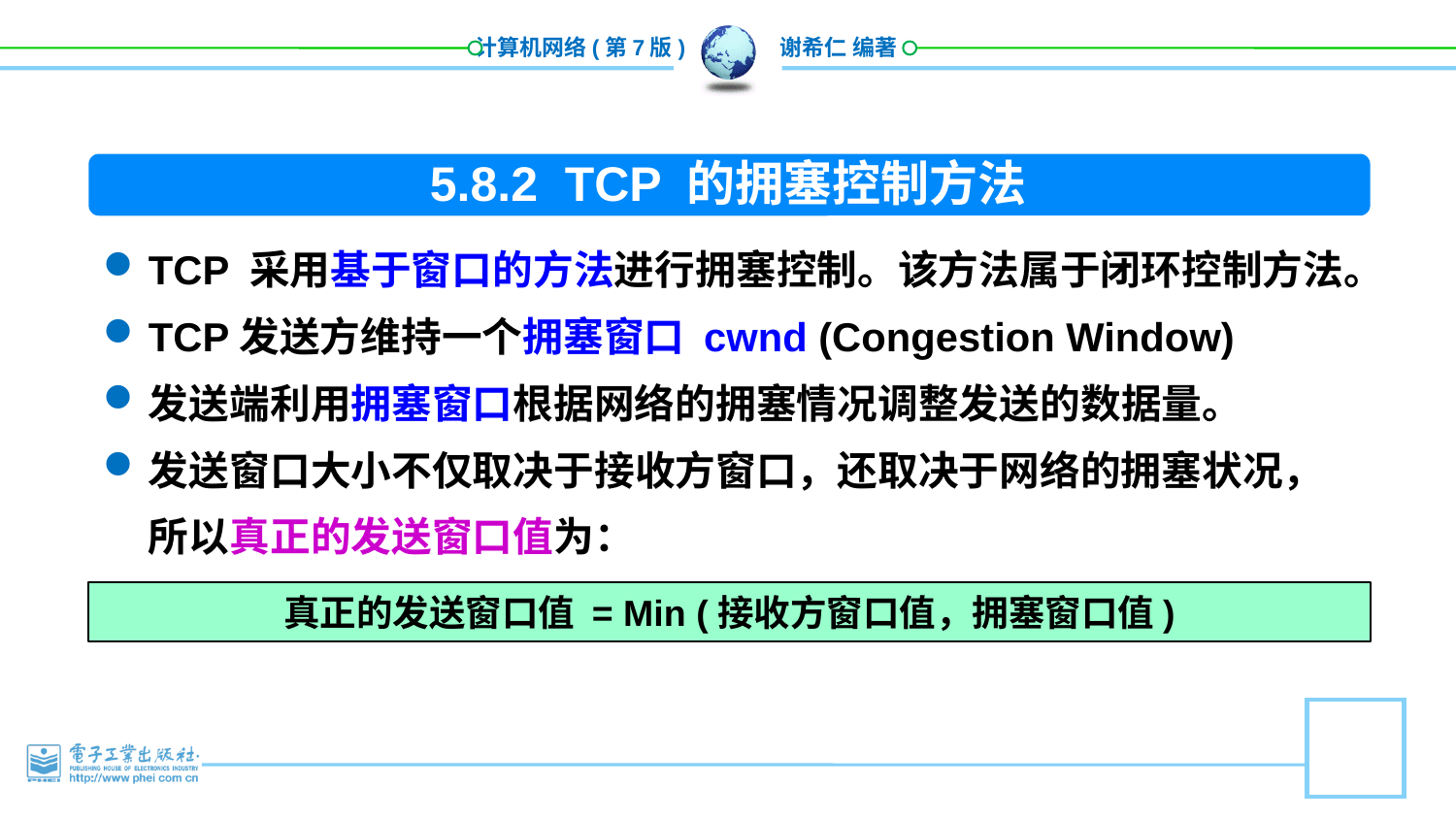

5.8.2  TCP 的拥塞控制方法

TCP 采用基于窗口的方法进行拥塞控制。该方法属于闭环控制方法。
TCP发送方维持一个拥塞窗口 cwnd (Congestion Window)
发送端利用拥塞窗口根据网络的拥塞情况调整发送的数据量。
发送窗口大小不仅取决于接收方窗口，还取决于网络的拥塞状况，所以真正的发送窗口值为：
真正的发送窗口值 = Min (接收方窗口值，拥塞窗口值)